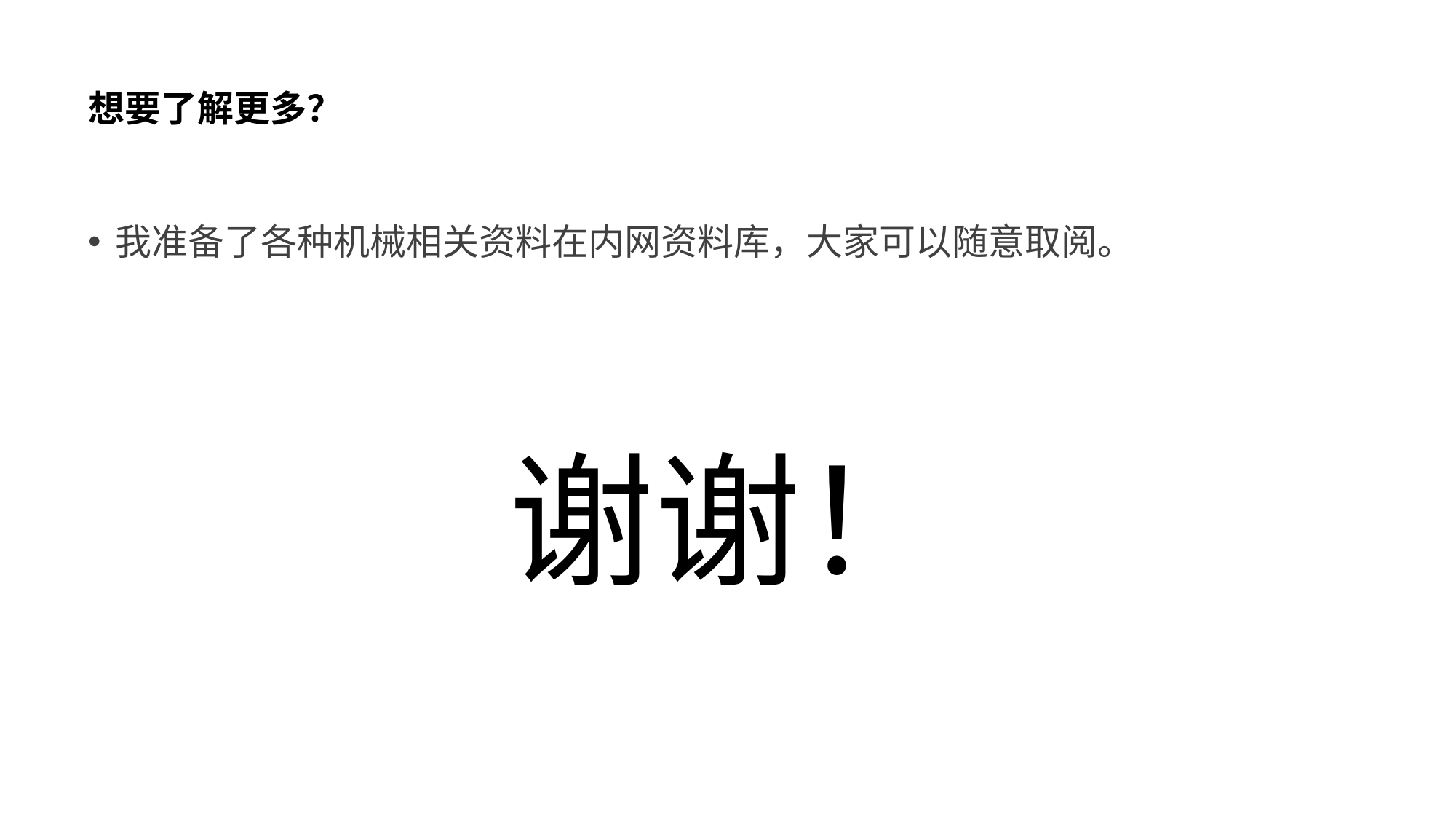

# 想要了解更多？
我准备了各种机械相关资料在内网资料库，大家可以随意取阅。
谢谢！